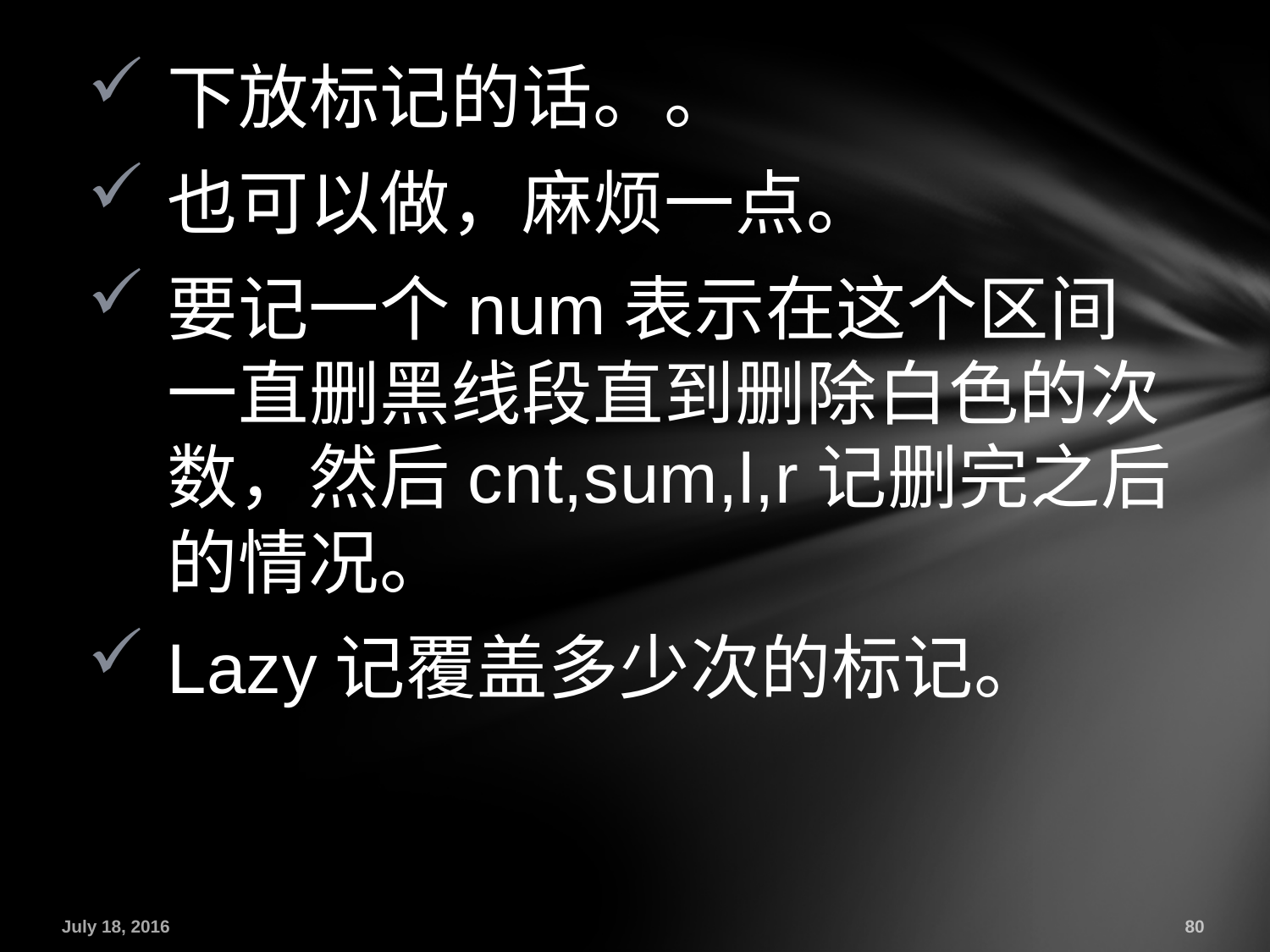

下放标记的话。。
也可以做，麻烦一点。
要记一个num表示在这个区间一直删黑线段直到删除白色的次数，然后cnt,sum,l,r记删完之后的情况。
Lazy记覆盖多少次的标记。
July 18, 2016

80